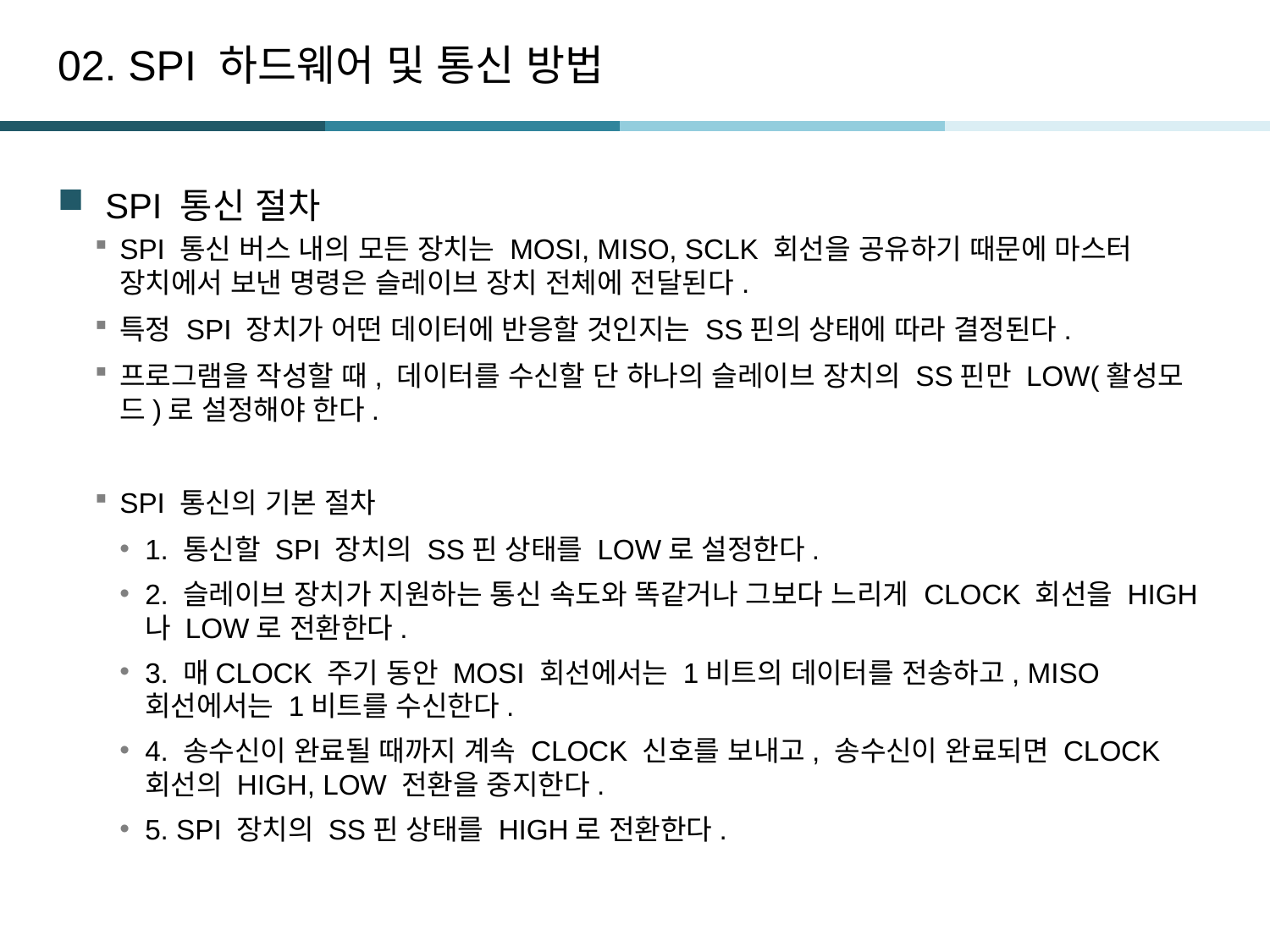

# 02. SPI 하드웨어 및 통신 방법
SPI 통신 절차
SPI 통신 버스 내의 모든 장치는 MOSI, MISO, SCLK 회선을 공유하기 때문에 마스터 장치에서 보낸 명령은 슬레이브 장치 전체에 전달된다.
특정 SPI 장치가 어떤 데이터에 반응할 것인지는 SS핀의 상태에 따라 결정된다.
프로그램을 작성할 때, 데이터를 수신할 단 하나의 슬레이브 장치의 SS핀만 LOW(활성모드)로 설정해야 한다.

SPI 통신의 기본 절차
1. 통신할 SPI 장치의 SS핀 상태를 LOW로 설정한다.
2. 슬레이브 장치가 지원하는 통신 속도와 똑같거나 그보다 느리게 CLOCK 회선을 HIGH나 LOW로 전환한다.
3. 매CLOCK 주기 동안 MOSI 회선에서는 1비트의 데이터를 전송하고, MISO 회선에서는 1비트를 수신한다.
4. 송수신이 완료될 때까지 계속 CLOCK 신호를 보내고, 송수신이 완료되면 CLOCK 회선의 HIGH, LOW 전환을 중지한다.
5. SPI 장치의 SS핀 상태를 HIGH로 전환한다.